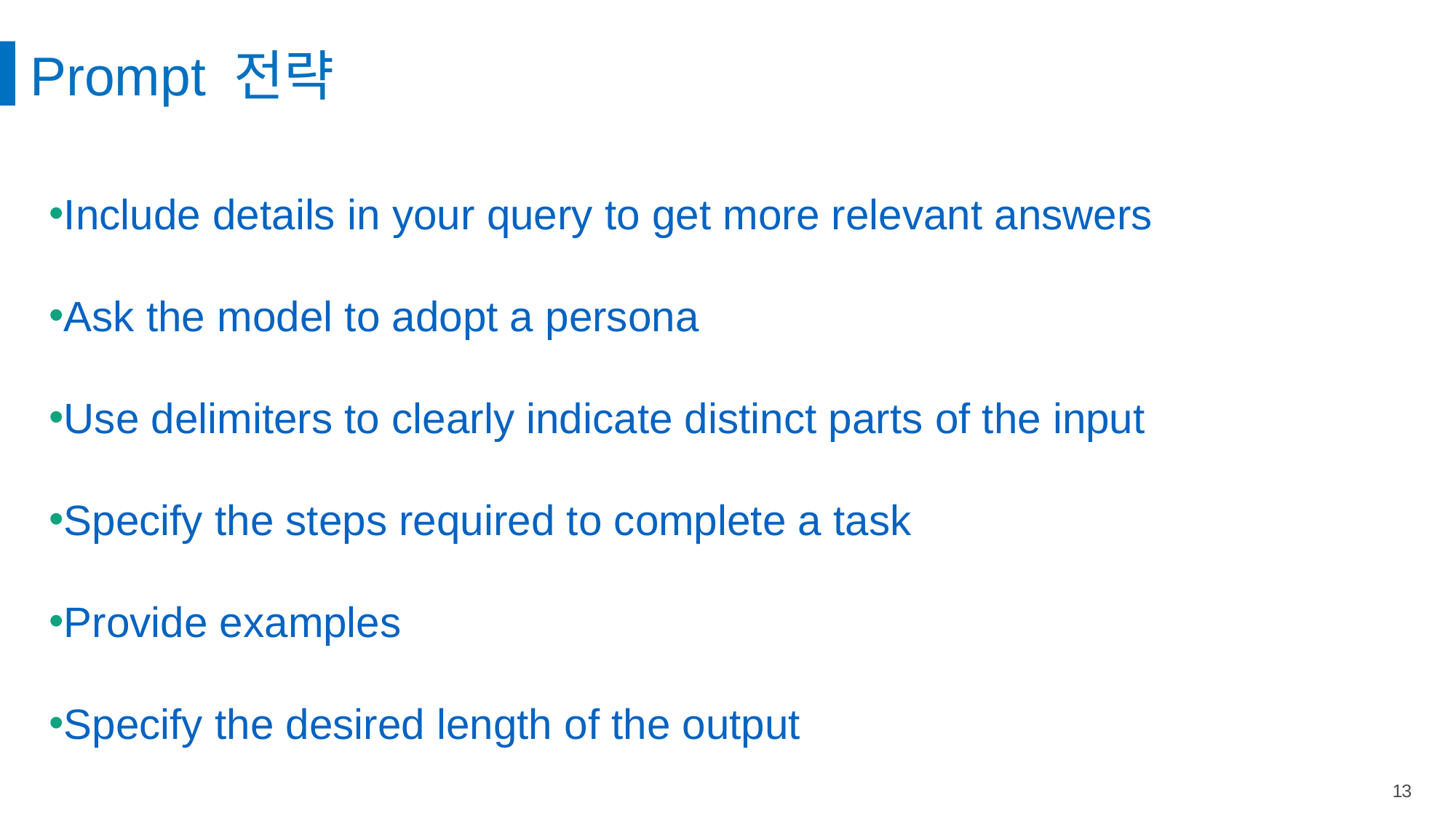

Prompt 전략
Include details in your query to get more relevant answers
Ask the model to adopt a persona
Use delimiters to clearly indicate distinct parts of the input
Specify the steps required to complete a task
Provide examples
Specify the desired length of the output